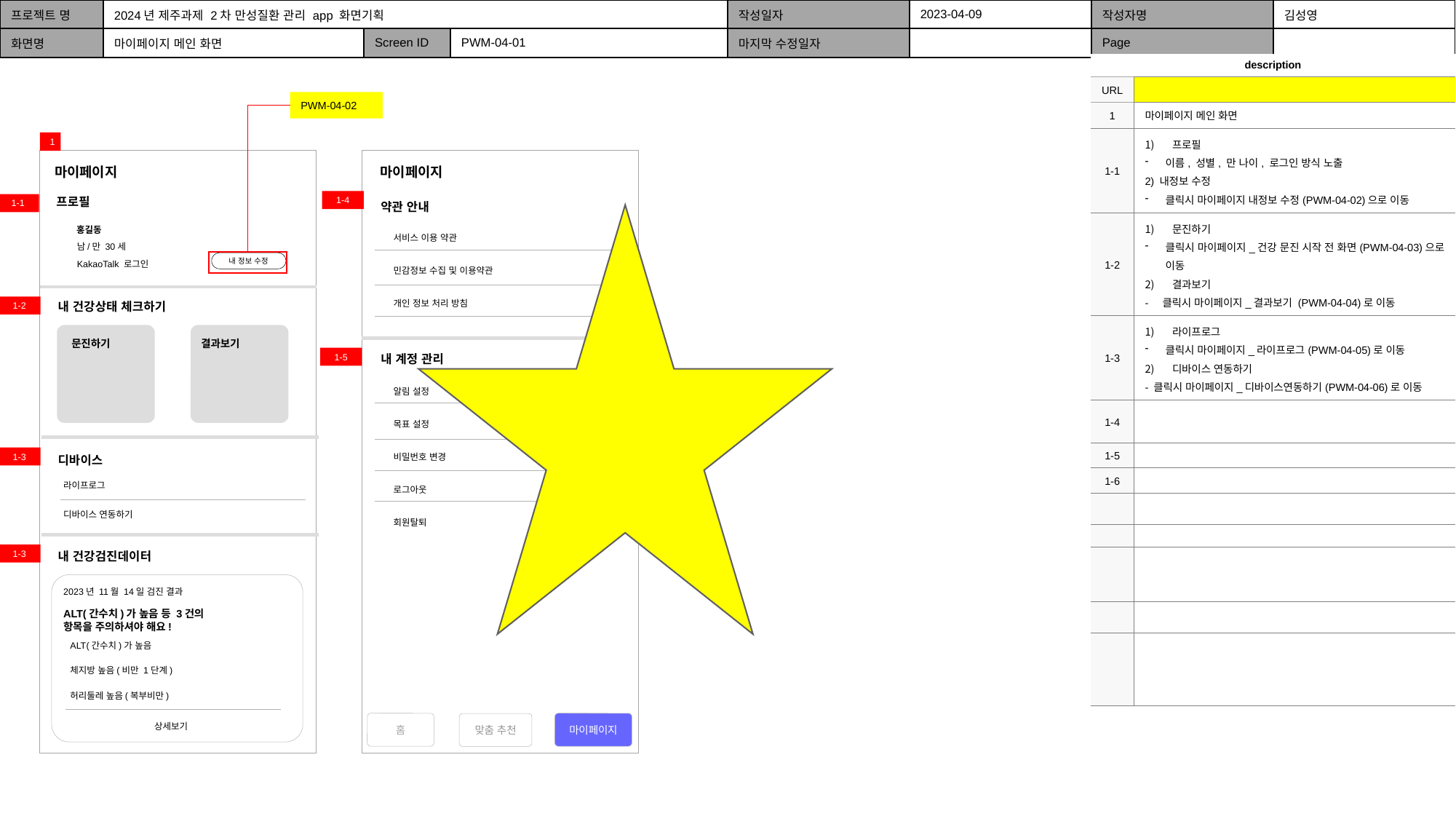

| 프로젝트 명 | 2024년 제주과제 2차 만성질환 관리 app 화면기획 |  |  | 작성일자 | 2023-04-09 | 작성자명 | 김성영 |
| --- | --- | --- | --- | --- | --- | --- | --- |
| 화면명 | 마이페이지 메인 화면 | Screen ID | PWM-04-01 | 마지막 수정일자 |  | Page |  |
| description |  |
| --- | --- |
| URL |  |
| 1 | 마이페이지 메인 화면 |
| 1-1 | 프로필 이름, 성별, 만 나이, 로그인 방식 노출 2) 내정보 수정 클릭시 마이페이지 내정보 수정(PWM-04-02)으로 이동 |
| 1-2 | 문진하기 클릭시 마이페이지\_건강 문진 시작 전 화면(PWM-04-03)으로 이동 결과보기 - 클릭시 마이페이지\_결과보기 (PWM-04-04)로 이동 |
| 1-3 | 라이프로그 클릭시 마이페이지\_라이프로그(PWM-04-05)로 이동 디바이스 연동하기 - 클릭시 마이페이지\_디바이스연동하기(PWM-04-06)로 이동 |
| 1-4 |  |
| 1-5 |  |
| 1-6 |  |
|  |  |
|  |  |
|  |  |
|  |  |
|  |  |
PWM-04-02
1

마이페이지
마이페이지
프로필
1-4
약관 안내
1-1

홍길동
서비스 이용 약관

민감정보 수집 및 이용약관

개인 정보 처리 방침

남/만 30세

KakaoTalk 로그인
내 정보 수정
내 건강상태 체크하기
1-2

문진하기
결과보기
내 계정 관리
1-5
알림 설정

목표 설정

비밀번호 변경

로그아웃

회원탈퇴

1-3
디바이스
라이프로그
디바이스 연동하기
내 건강검진데이터
1-3

2023년 11월 14일 검진 결과
ALT(간수치)가 높음 등 3건의 항목을 주의하셔야 해요!
ALT(간수치)가 높음
체지방 높음(비만 1단계)
허리둘레 높음(복부비만)
홈
마이페이지
맞춤 추천
상세보기